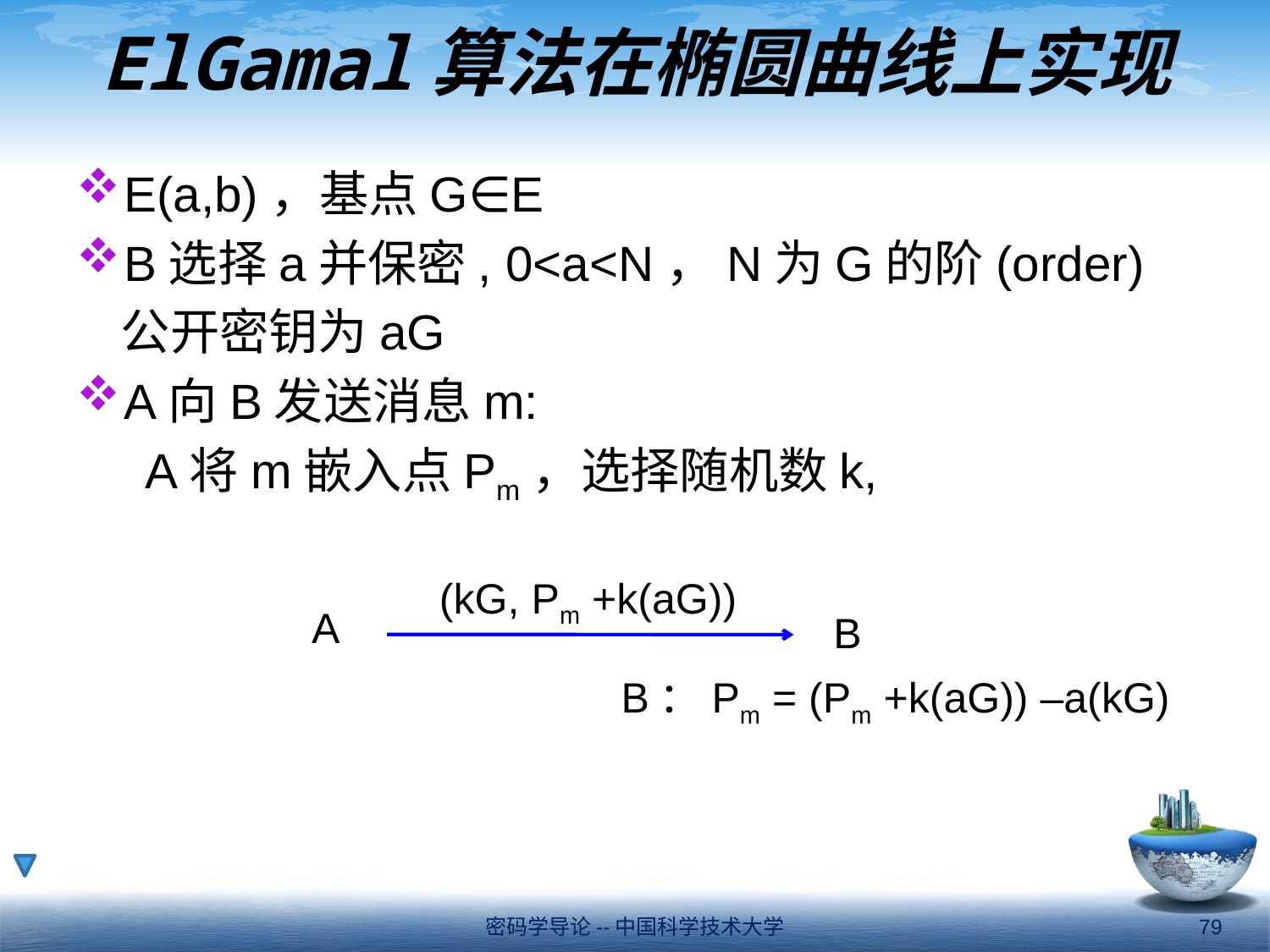

# ElGamal算法在椭圆曲线上实现
E(a,b)，基点G∈E
B选择a并保密, 0<a<N，N为G的阶(order)
   公开密钥为aG
A向B发送消息m:
     A将m嵌入点Pm，选择随机数k,

(kG, Pm +k(aG))
A
B
B：Pm = (Pm +k(aG)) –a(kG)

密码学导论--中国科学技术大学
79